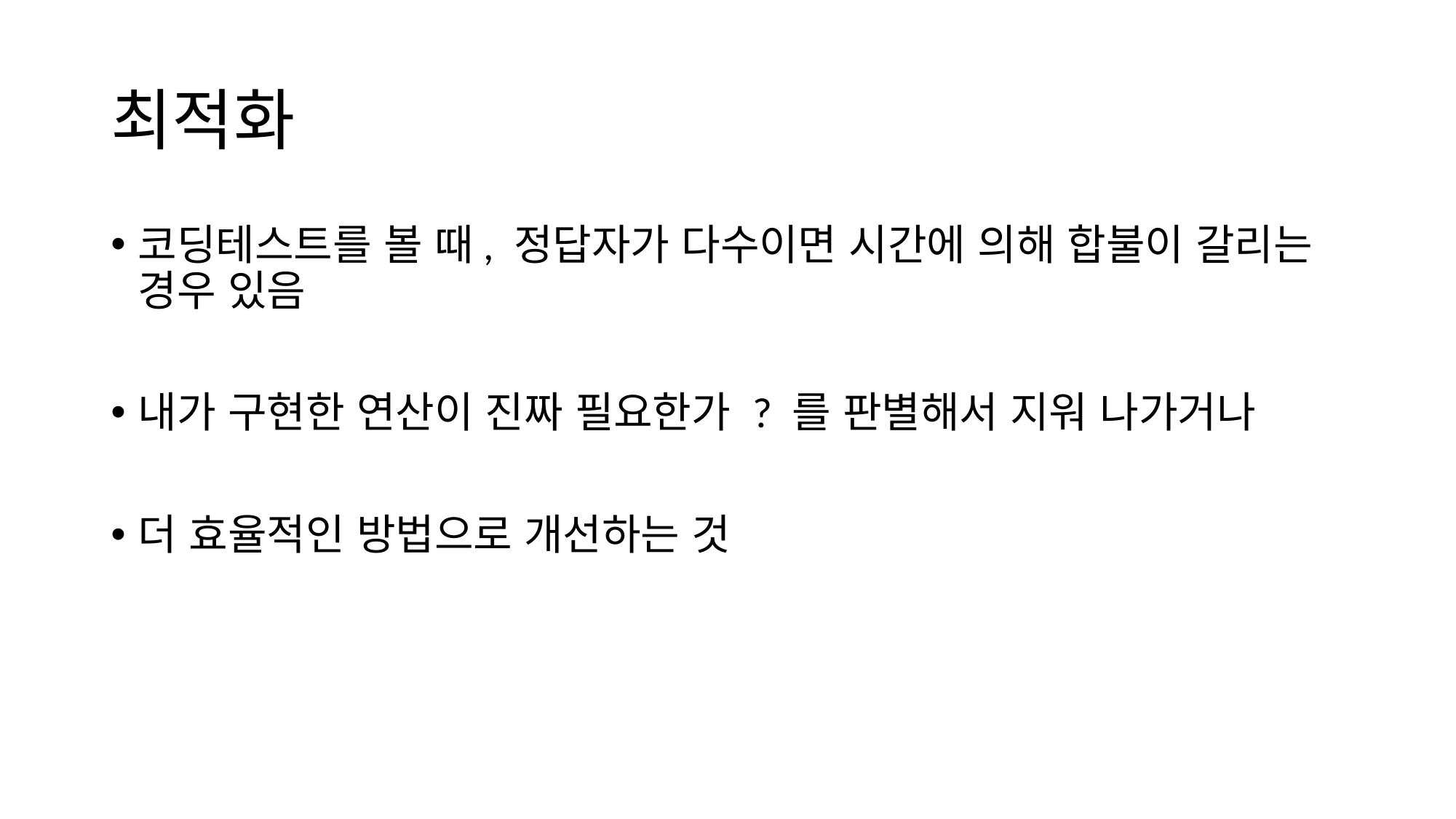

# 최적화
코딩테스트를 볼 때, 정답자가 다수이면 시간에 의해 합불이 갈리는 경우 있음

내가 구현한 연산이 진짜 필요한가 ? 를 판별해서 지워 나가거나

더 효율적인 방법으로 개선하는 것